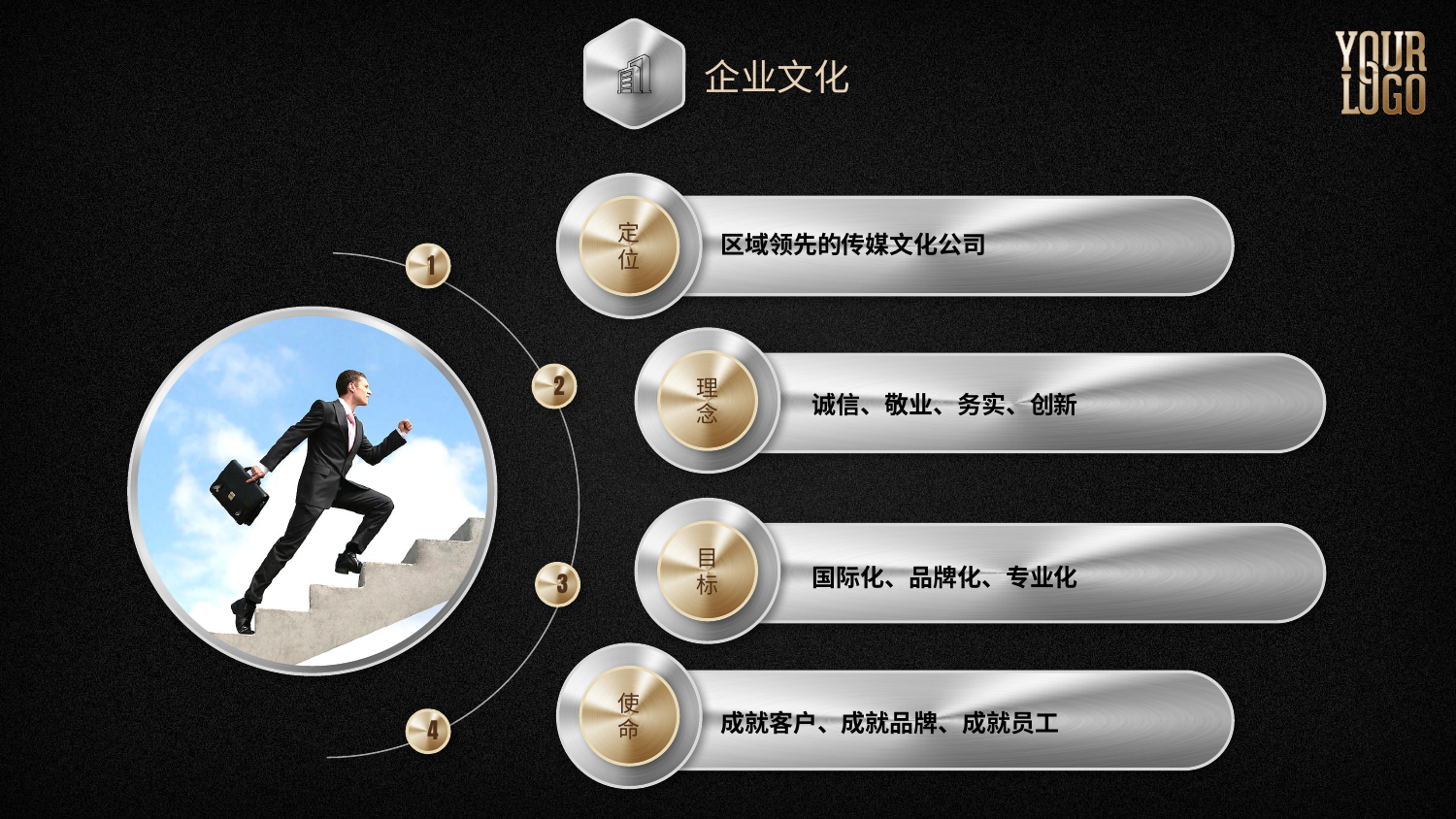

企业文化

定位

区域领先的传媒文化公司
1

理念

2
诚信、敬业、务实、创新

目标

国际化、品牌化、专业化
3

使命

成就客户、成就品牌、成就员工
4